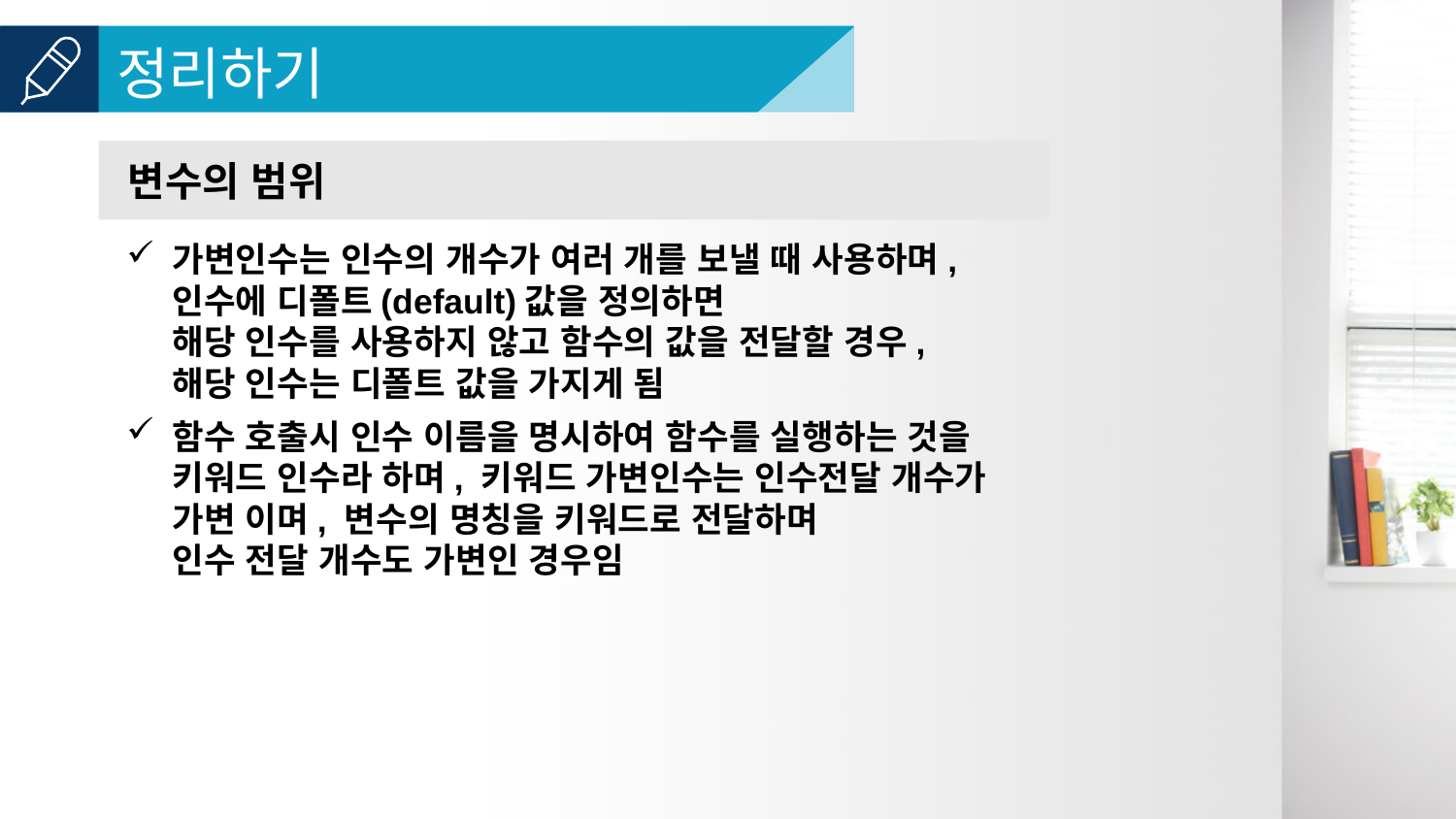

변수의 범위
가변인수는 인수의 개수가 여러 개를 보낼 때 사용하며,
인수에 디폴트(default)값을 정의하면
해당 인수를 사용하지 않고 함수의 값을 전달할 경우,
해당 인수는 디폴트 값을 가지게 됨
함수 호출시 인수 이름을 명시하여 함수를 실행하는 것을
키워드 인수라 하며, 키워드 가변인수는 인수전달 개수가
가변 이며, 변수의 명칭을 키워드로 전달하며
인수 전달 개수도 가변인 경우임